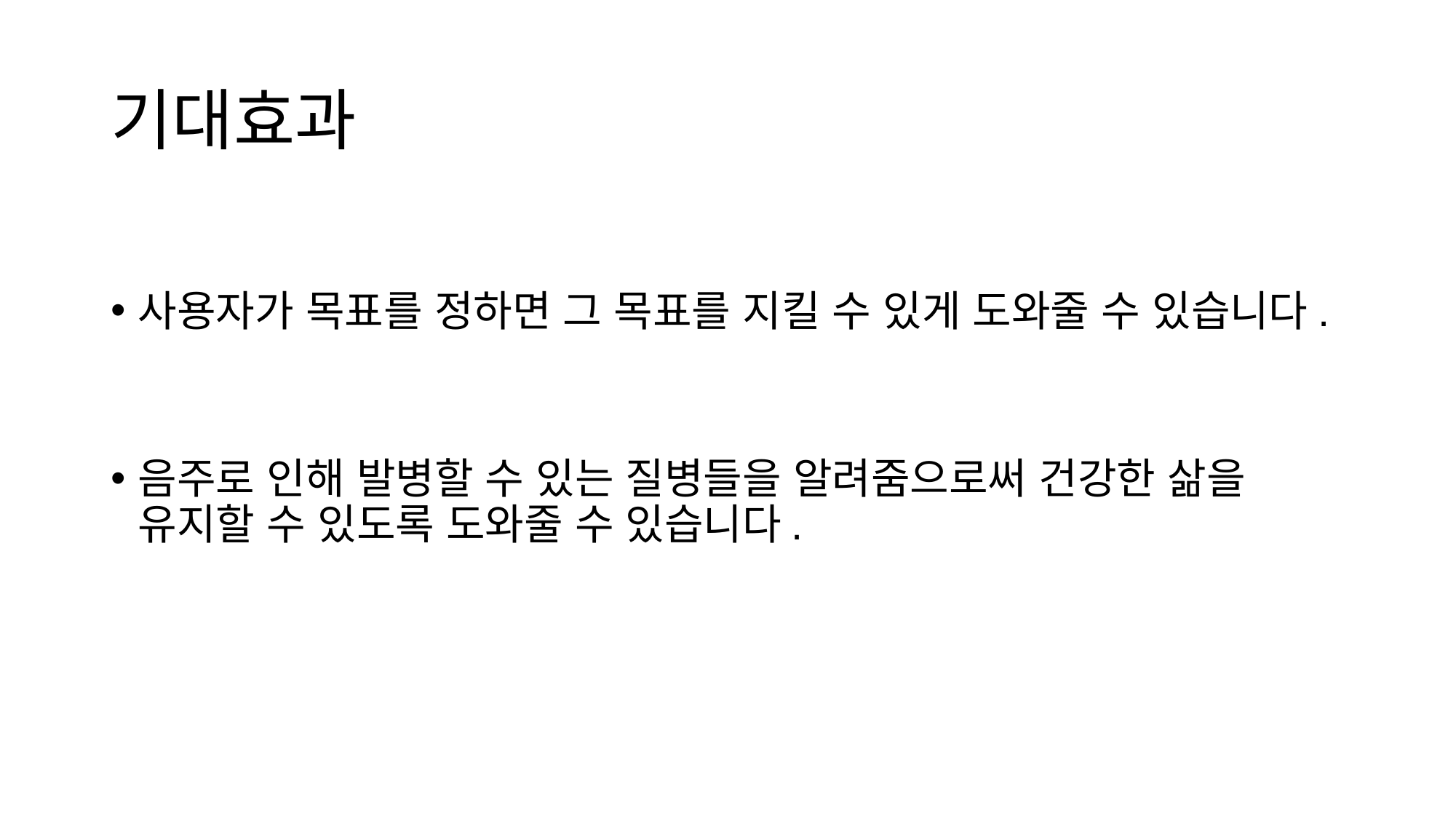

# 기대효과

사용자가 목표를 정하면 그 목표를 지킬 수 있게 도와줄 수 있습니다.

음주로 인해 발병할 수 있는 질병들을 알려줌으로써 건강한 삶을 유지할 수 있도록 도와줄 수 있습니다.